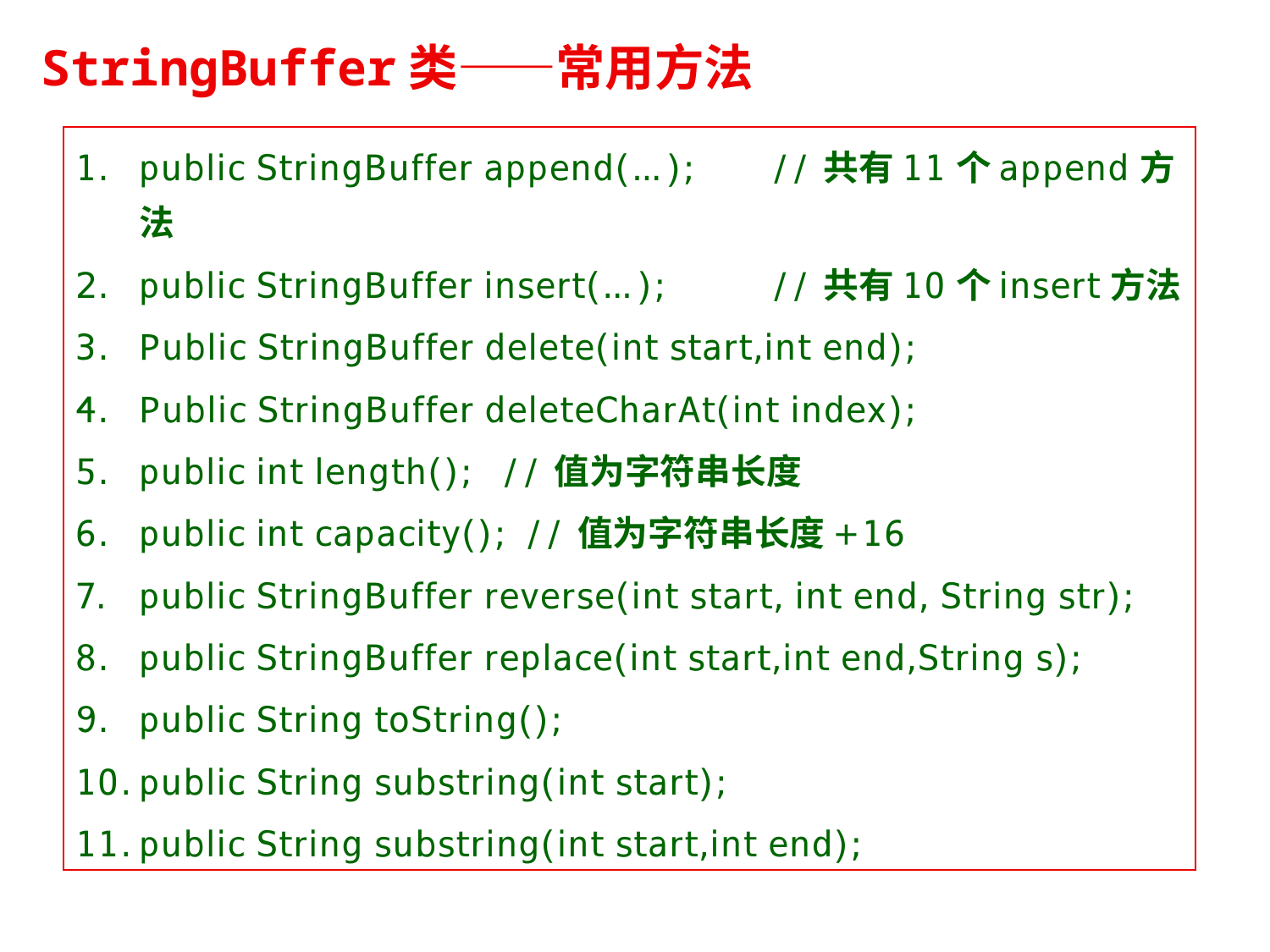

StringBuffer类——常用方法
public StringBuffer append(…);	//共有11个append方法
public StringBuffer insert(…);	//共有10个insert方法
Public StringBuffer delete(int start,int end);
Public StringBuffer deleteCharAt(int index);
public int length();   //值为字符串长度
public int capacity();  //值为字符串长度+16
public StringBuffer reverse(int start, int end, String str);
public StringBuffer replace(int start,int end,String s);
public String toString();
public String substring(int start);
public String substring(int start,int end);